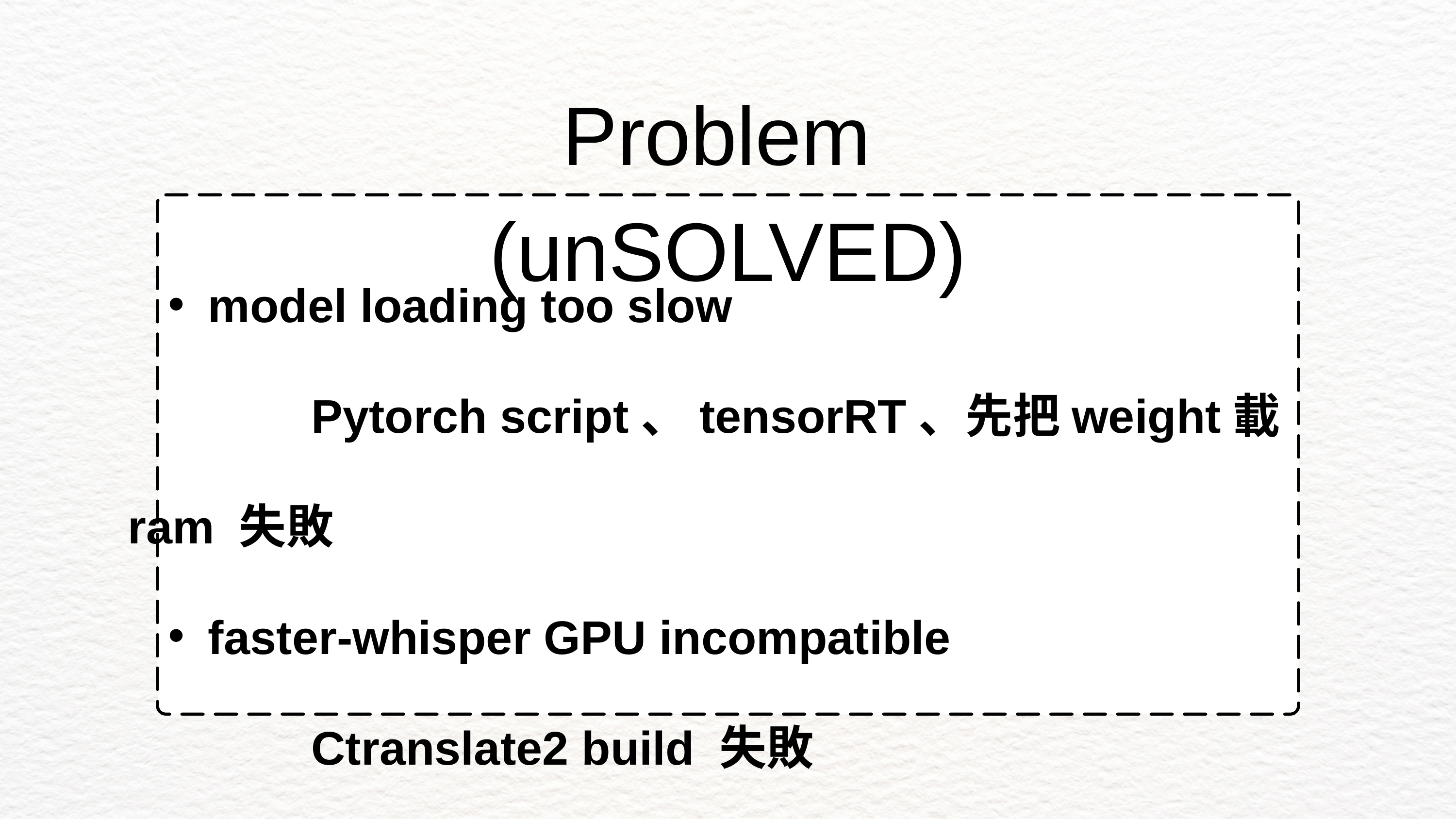

Problem  (unSOLVED)

model loading too slow
              Pytorch script、tensorRT、先把weight載ram 失敗
faster-whisper GPU incompatible
              Ctranslate2 build 失敗